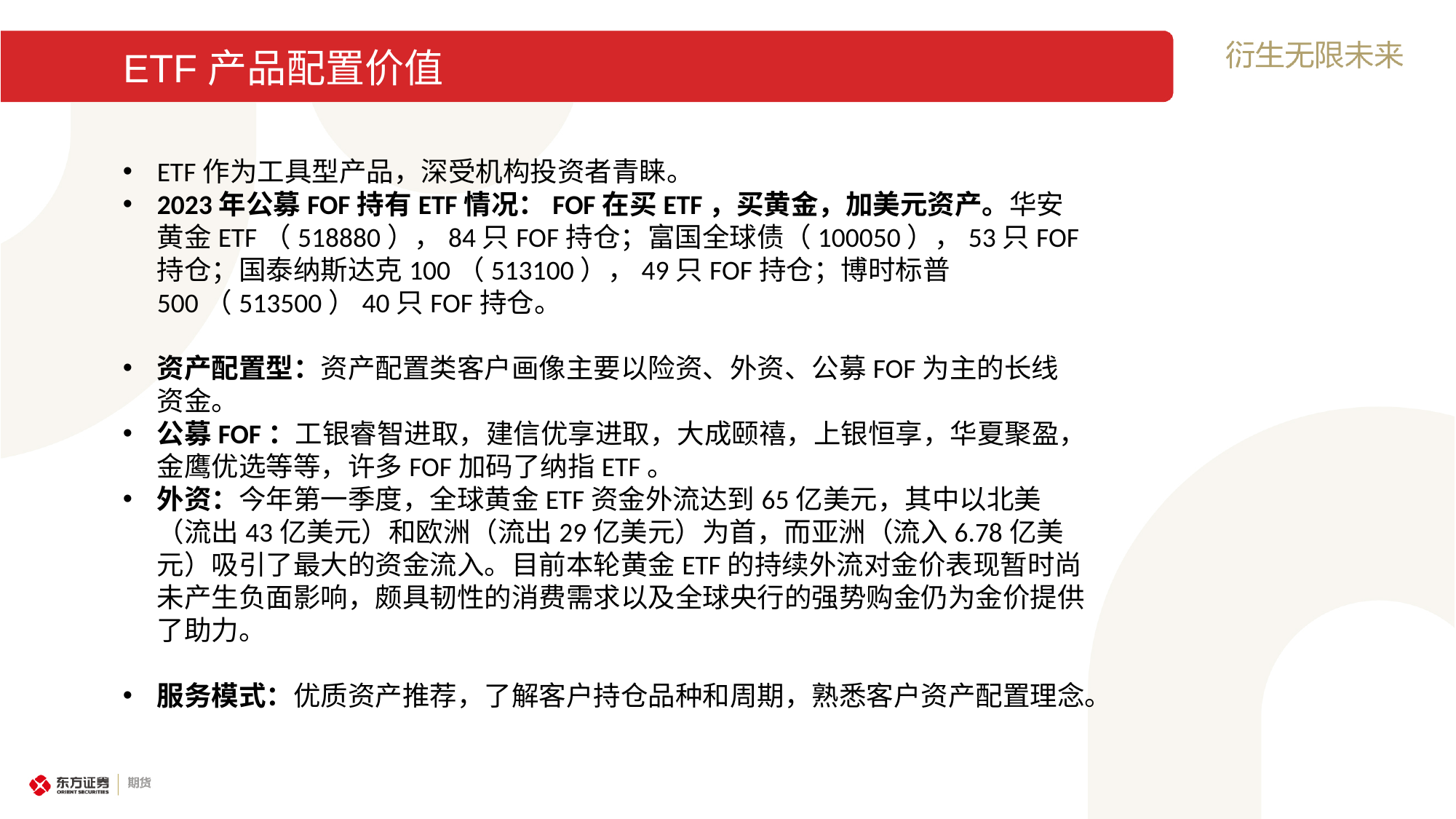

# ETF产品配置价值
ETF作为工具型产品，深受机构投资者青睐。
2023年公募FOF持有ETF情况：FOF在买ETF，买黄金，加美元资产。华安黄金ETF（518880），84只FOF持仓；富国全球债（100050），53只FOF持仓；国泰纳斯达克100（513100），49只FOF持仓；博时标普500（513500）40只FOF持仓。

资产配置型：资产配置类客户画像主要以险资、外资、公募FOF为主的长线资金。
公募FOF：工银睿智进取，建信优享进取，大成颐禧，上银恒享，华夏聚盈，金鹰优选等等，许多FOF加码了纳指ETF。
外资：今年第一季度，全球黄金ETF资金外流达到65亿美元，其中以北美（流出43亿美元）和欧洲（流出29亿美元）为首，而亚洲（流入6.78亿美元）吸引了最大的资金流入。目前本轮黄金ETF的持续外流对金价表现暂时尚未产生负面影响，颇具韧性的消费需求以及全球央行的强势购金仍为金价提供了助力。

服务模式：优质资产推荐，了解客户持仓品种和周期，熟悉客户资产配置理念。